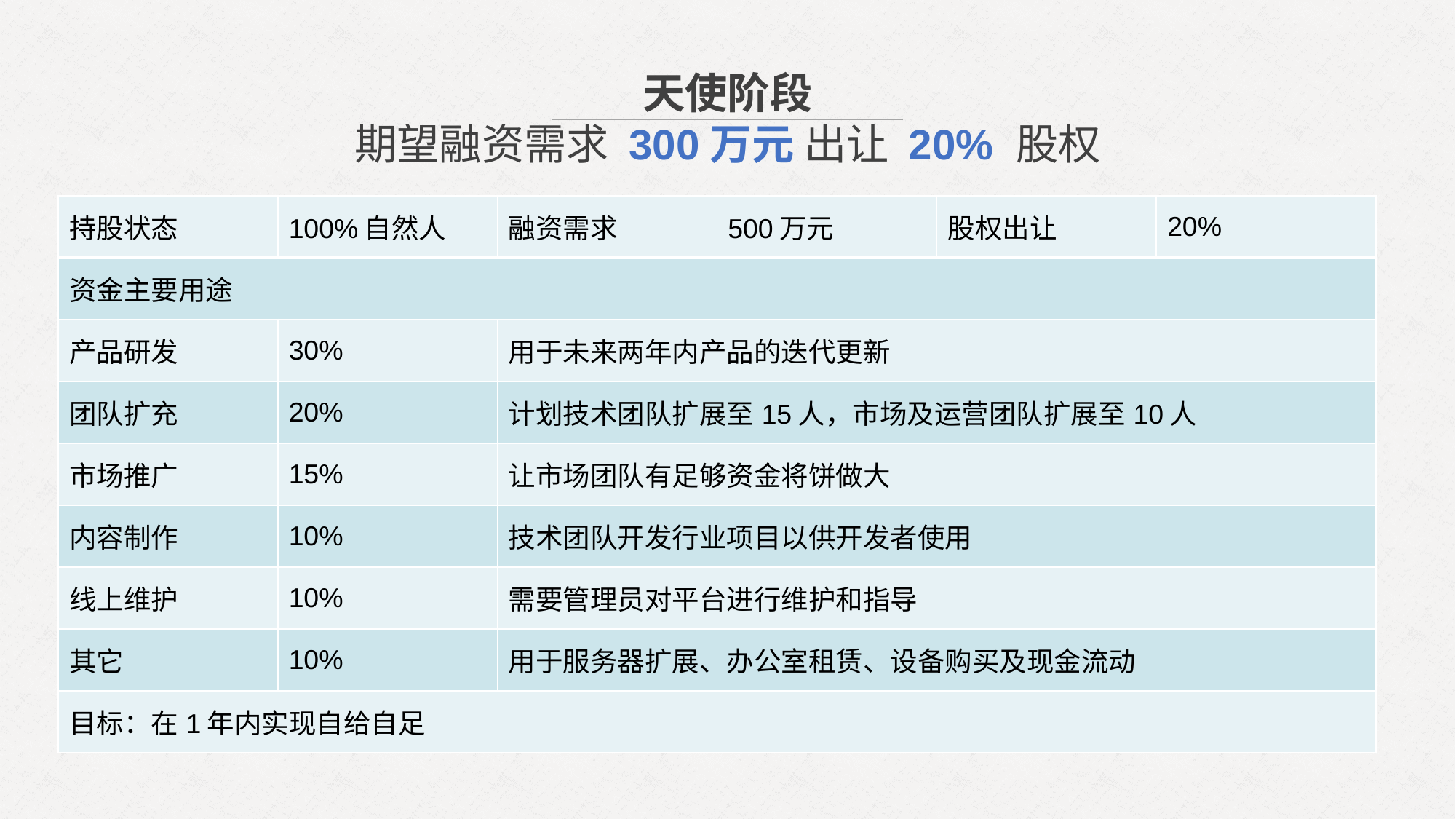

天使阶段
期望融资需求 300万元 出让 20% 股权
| 持股状态 | 100%自然人 | 融资需求 | 500万元 | 股权出让 | 20% |
| --- | --- | --- | --- | --- | --- |
| 资金主要用途 |  |  |  |  |  |
| 产品研发 | 30% | 用于未来两年内产品的迭代更新 |  |  |  |
| 团队扩充 | 20% | 计划技术团队扩展至15人，市场及运营团队扩展至10人 |  |  |  |
| 市场推广 | 15% | 让市场团队有足够资金将饼做大 |  |  |  |
| 内容制作 | 10% | 技术团队开发行业项目以供开发者使用 |  |  |  |
| 线上维护 | 10% | 需要管理员对平台进行维护和指导 |  |  |  |
| 其它 | 10% | 用于服务器扩展、办公室租赁、设备购买及现金流动 |  |  |  |
| 目标：在1年内实现自给自足 |  |  |  |  |  |